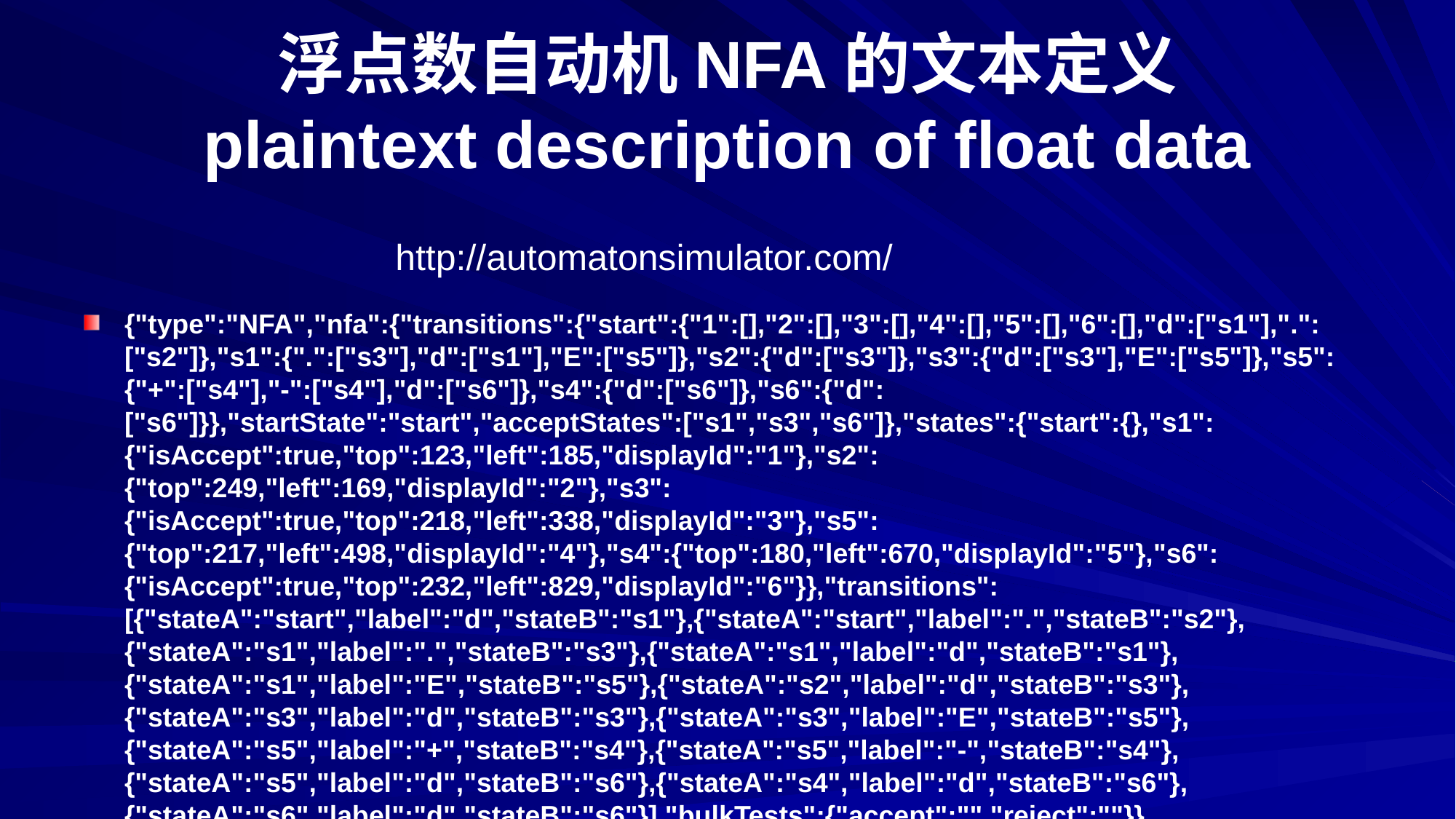

# 浮点数自动机NFA的文本定义 plaintext description of float data
http://automatonsimulator.com/
{"type":"NFA","nfa":{"transitions":{"start":{"1":[],"2":[],"3":[],"4":[],"5":[],"6":[],"d":["s1"],".":["s2"]},"s1":{".":["s3"],"d":["s1"],"E":["s5"]},"s2":{"d":["s3"]},"s3":{"d":["s3"],"E":["s5"]},"s5":{"+":["s4"],"-":["s4"],"d":["s6"]},"s4":{"d":["s6"]},"s6":{"d":["s6"]}},"startState":"start","acceptStates":["s1","s3","s6"]},"states":{"start":{},"s1":{"isAccept":true,"top":123,"left":185,"displayId":"1"},"s2":{"top":249,"left":169,"displayId":"2"},"s3":{"isAccept":true,"top":218,"left":338,"displayId":"3"},"s5":{"top":217,"left":498,"displayId":"4"},"s4":{"top":180,"left":670,"displayId":"5"},"s6":{"isAccept":true,"top":232,"left":829,"displayId":"6"}},"transitions":[{"stateA":"start","label":"d","stateB":"s1"},{"stateA":"start","label":".","stateB":"s2"},{"stateA":"s1","label":".","stateB":"s3"},{"stateA":"s1","label":"d","stateB":"s1"},{"stateA":"s1","label":"E","stateB":"s5"},{"stateA":"s2","label":"d","stateB":"s3"},{"stateA":"s3","label":"d","stateB":"s3"},{"stateA":"s3","label":"E","stateB":"s5"},{"stateA":"s5","label":"+","stateB":"s4"},{"stateA":"s5","label":"-","stateB":"s4"},{"stateA":"s5","label":"d","stateB":"s6"},{"stateA":"s4","label":"d","stateB":"s6"},{"stateA":"s6","label":"d","stateB":"s6"}],"bulkTests":{"accept":"","reject":""}}
17